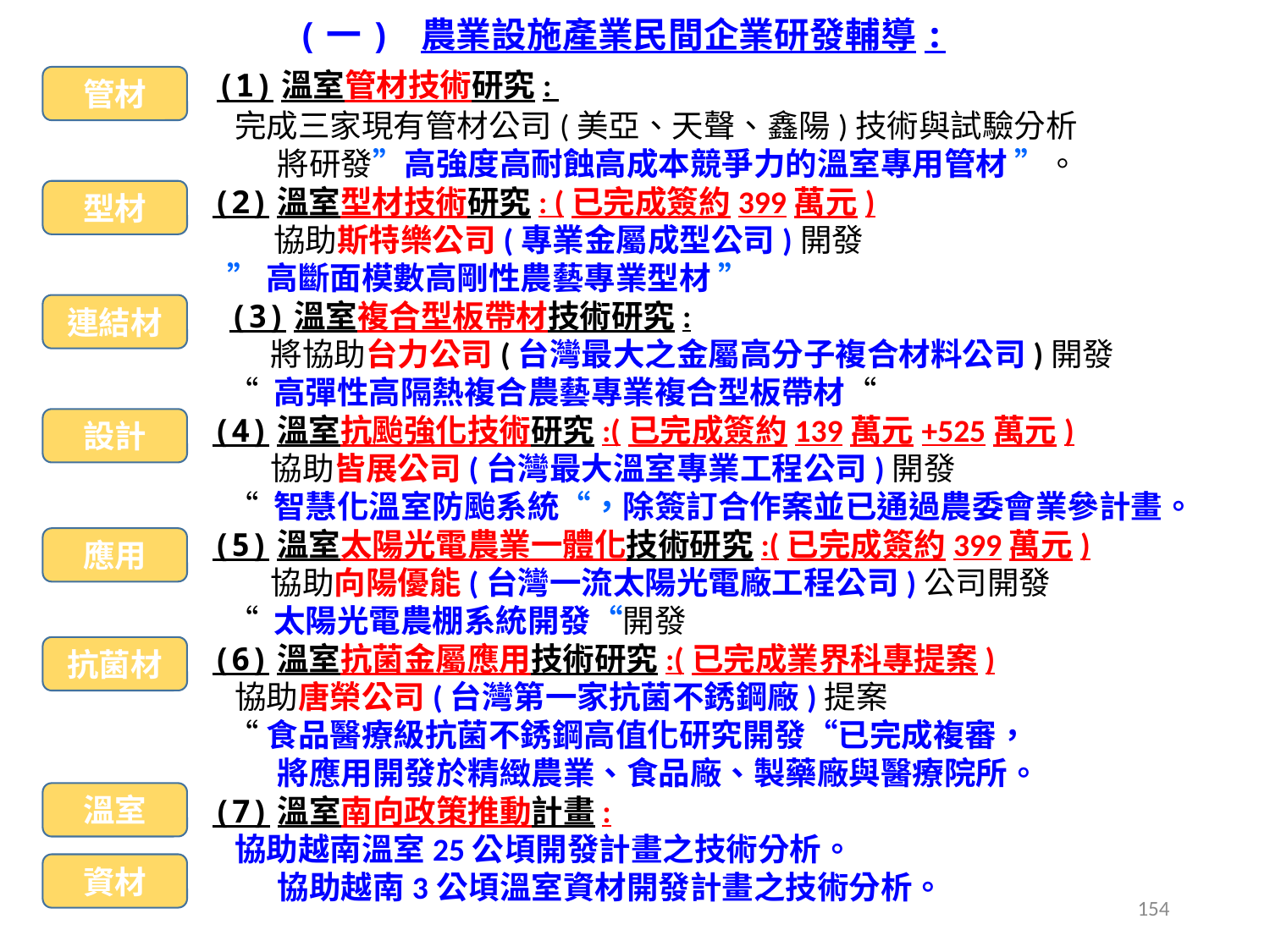

(一) 農業設施產業民間企業研發輔導:
 (1)溫室管材技術研究:
     完成三家現有管材公司(美亞、天聲、鑫陽)技術與試驗分析
           將研發”高強度高耐蝕高成本競爭力的溫室專用管材 ”。
(2)溫室型材技術研究: (已完成簽約399萬元)
      協助斯特樂公司(專業金屬成型公司)開發
     ”高斷面模數高剛性農藝專業型材 ”
  (3)溫室複合型板帶材技術研究:
          將協助台力公司(台灣最大之金屬高分子複合材料公司)開發
     “ 高彈性高隔熱複合農藝專業複合型板帶材“
(4)溫室抗颱強化技術研究:(已完成簽約139萬元+525萬元)
          協助皆展公司(台灣最大溫室專業工程公司)開發
     “ 智慧化溫室防颱系統“，除簽訂合作案並已通過農委會業參計畫。
(5)溫室太陽光電農業一體化技術研究:(已完成簽約399萬元)
          協助向陽優能(台灣一流太陽光電廠工程公司)公司開發
     “ 太陽光電農棚系統開發“開發
(6)溫室抗菌金屬應用技術研究:(已完成業界科專提案)
     協助唐榮公司(台灣第一家抗菌不銹鋼廠)提案
     “食品醫療級抗菌不銹鋼高值化研究開發“已完成複審，
           將應用開發於精緻農業、食品廠、製藥廠與醫療院所。
   (7)溫室南向政策推動計畫:
     協助越南溫室25公頃開發計畫之技術分析。
           協助越南3公頃溫室資材開發計畫之技術分析。
管材
型材
連結材
設計
應用
抗菌材
溫室
資材
154